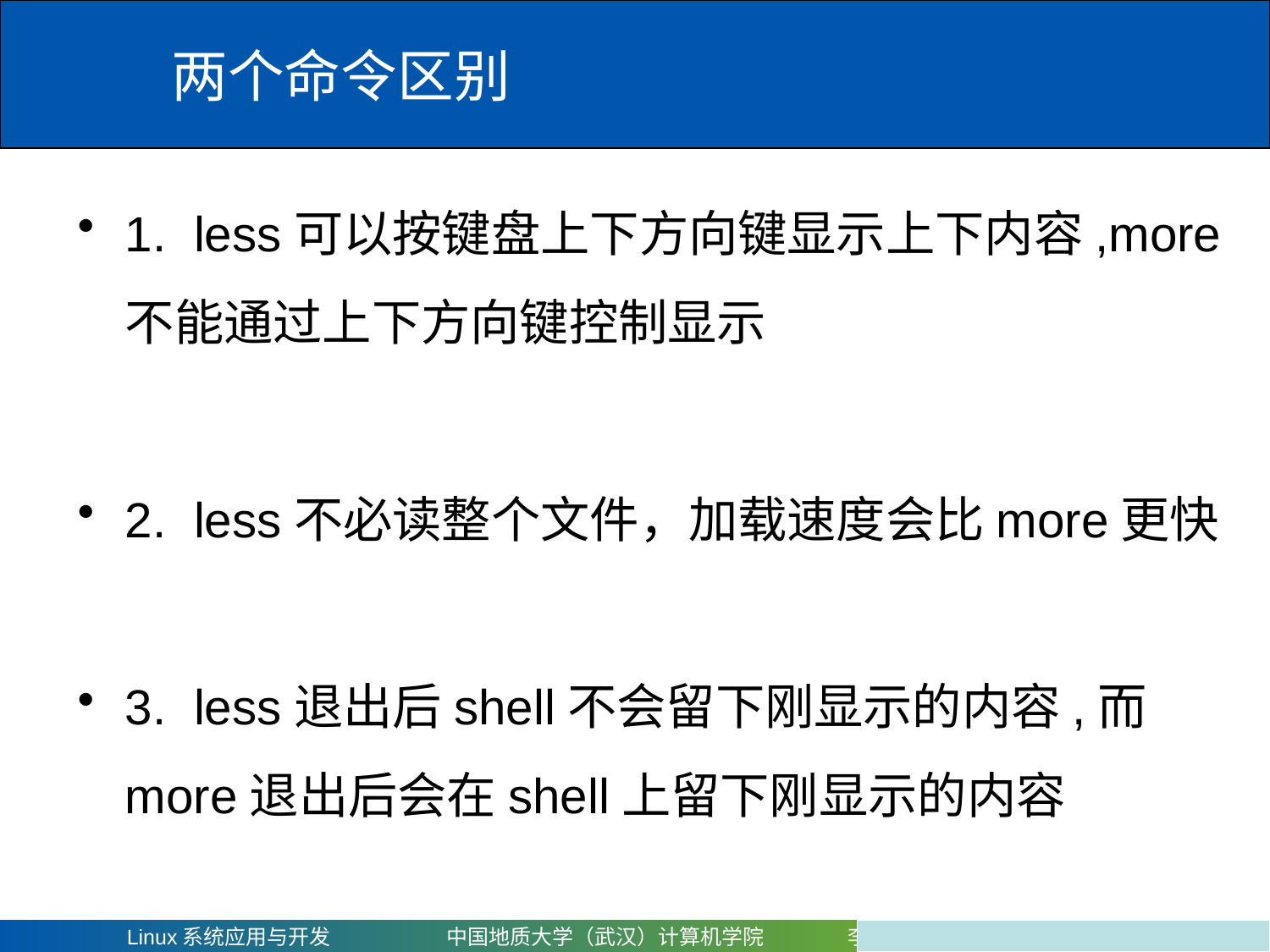

# 两个命令区别
1.  less可以按键盘上下方向键显示上下内容,more不能通过上下方向键控制显示

2.  less不必读整个文件，加载速度会比more更快
3.  less退出后shell不会留下刚显示的内容,而more退出后会在shell上留下刚显示的内容